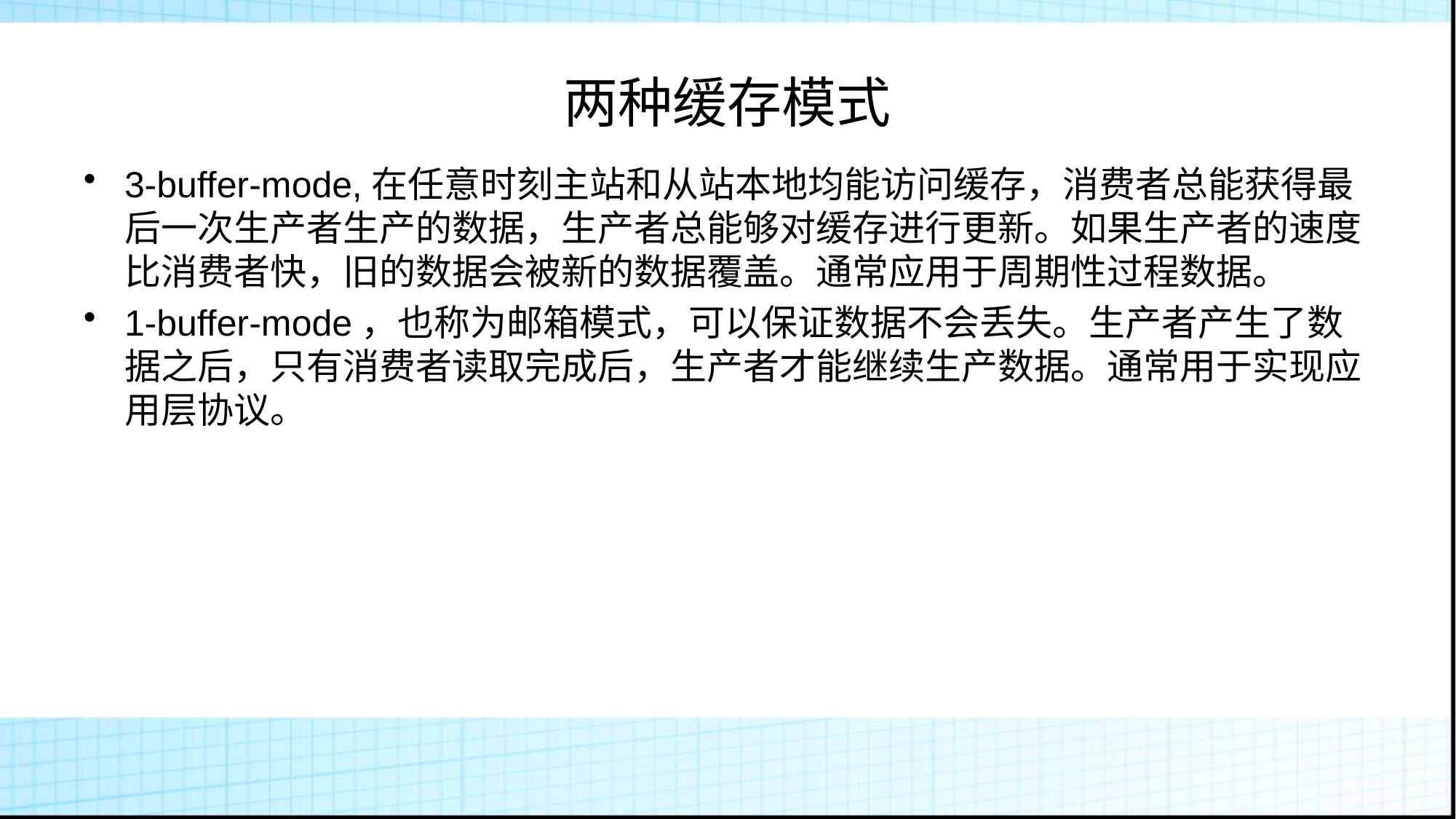

# 两种缓存模式
3-buffer-mode,在任意时刻主站和从站本地均能访问缓存，消费者总能获得最后一次生产者生产的数据，生产者总能够对缓存进行更新。如果生产者的速度比消费者快，旧的数据会被新的数据覆盖。通常应用于周期性过程数据。
1-buffer-mode，也称为邮箱模式，可以保证数据不会丢失。生产者产生了数据之后，只有消费者读取完成后，生产者才能继续生产数据。通常用于实现应用层协议。